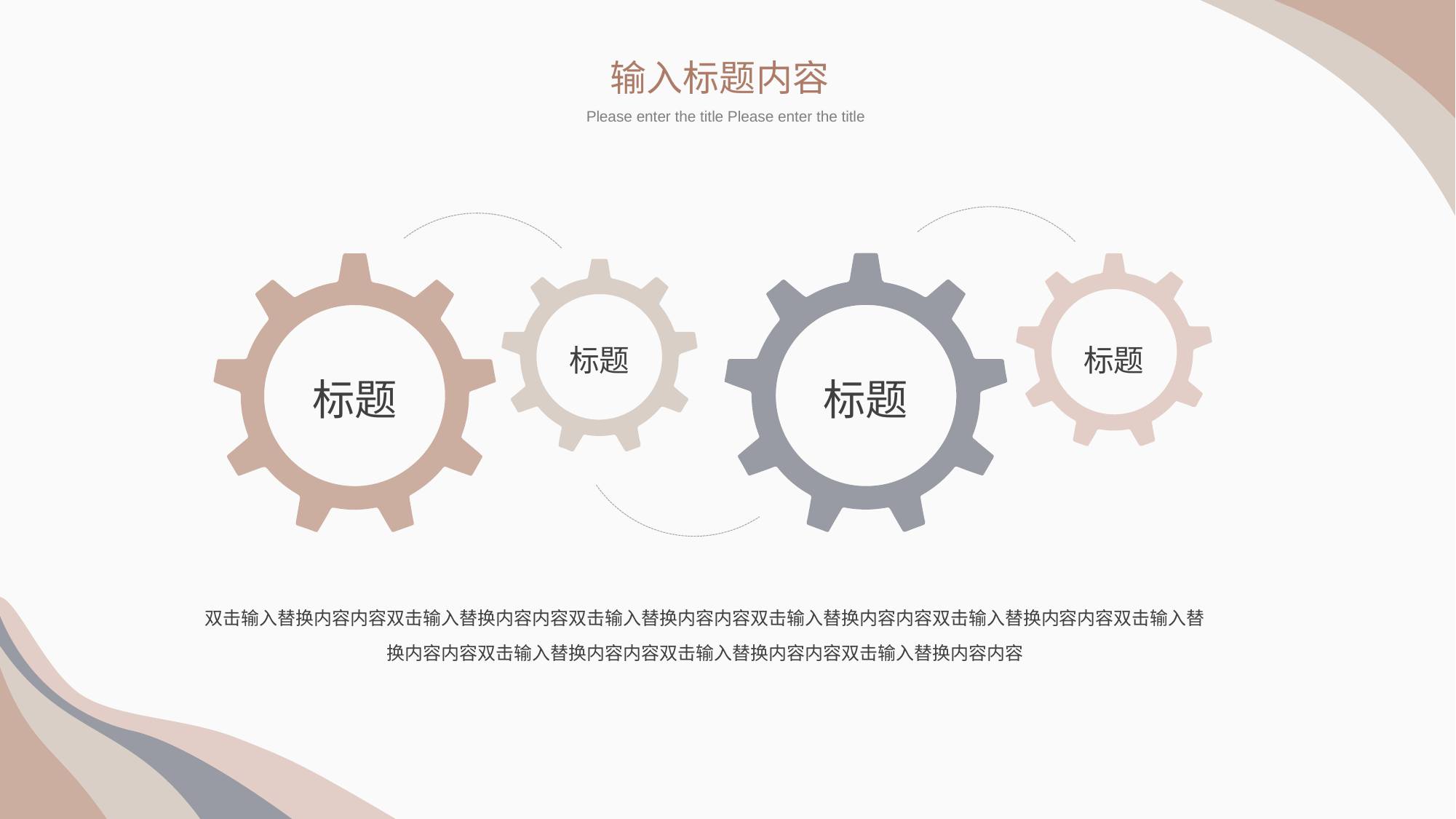

输入标题内容
Please enter the title Please enter the title

标题
标题
标题
标题
双击输入替换内容内容双击输入替换内容内容双击输入替换内容内容双击输入替换内容内容双击输入替换内容内容双击输入替换内容内容双击输入替换内容内容双击输入替换内容内容双击输入替换内容内容